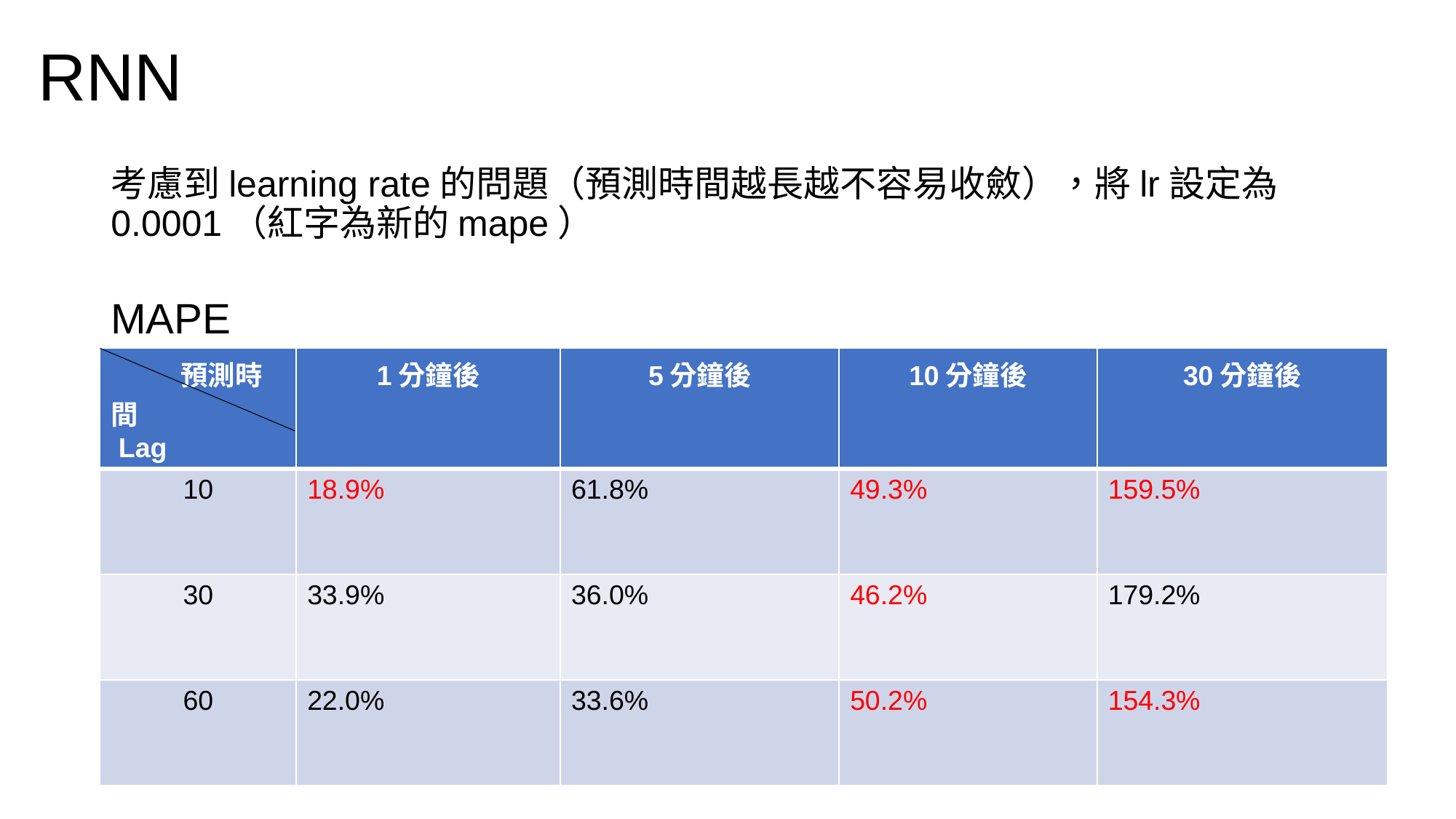

RNN
# 考慮到learning rate的問題（預測時間越長越不容易收斂），將lr設定為 0.0001（紅字為新的mape）
MAPE
| 預測時間 Lag | 1分鐘後 | 5分鐘後 | 10分鐘後 | 30分鐘後 |
| --- | --- | --- | --- | --- |
| 10 | 18.9% | 61.8% | 49.3% | 159.5% |
| 30 | 33.9% | 36.0% | 46.2% | 179.2% |
| 60 | 22.0% | 33.6% | 50.2% | 154.3% |